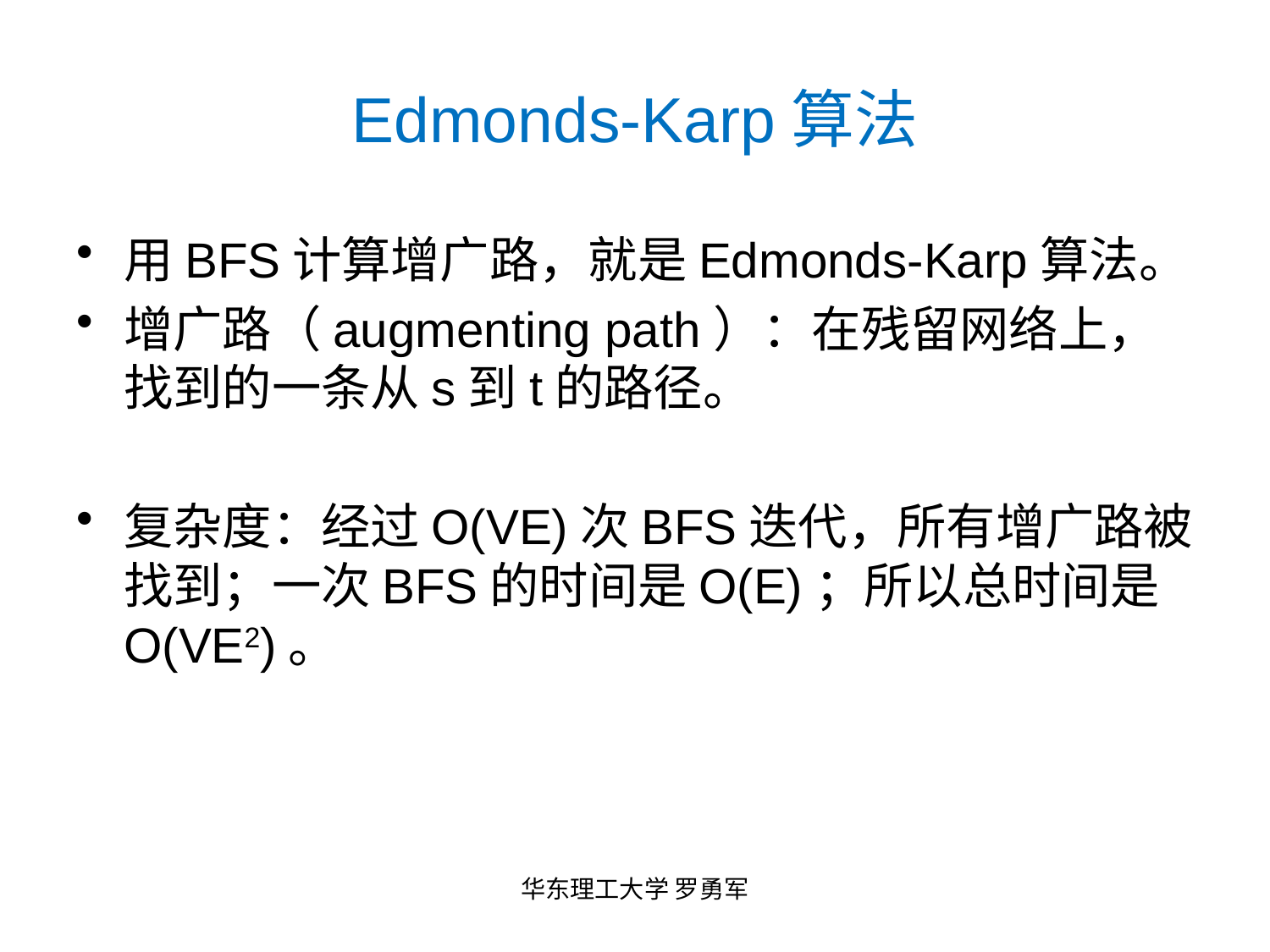

# Edmonds-Karp算法
用BFS计算增广路，就是Edmonds-Karp算法。
增广路（augmenting path）：在残留网络上，找到的一条从s到t的路径。

复杂度：经过O(VE)次BFS迭代，所有增广路被找到；一次BFS的时间是O(E)；所以总时间是O(VE2)。

华东理工大学 罗勇军